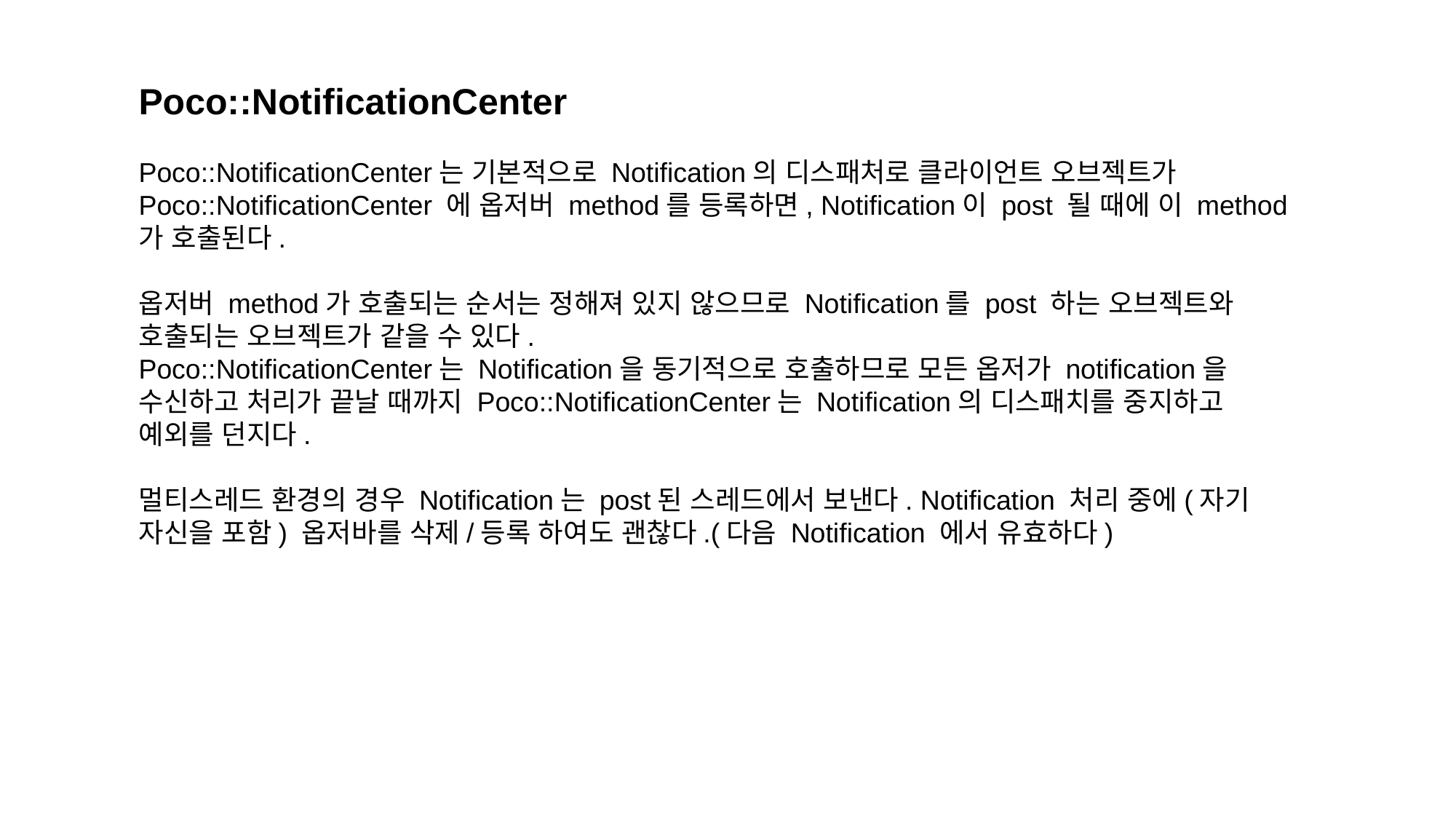

Poco::NotificationCenter

Poco::NotificationCenter는 기본적으로 Notification의 디스패처로 클라이언트 오브젝트가 Poco::NotificationCenter 에 옵저버 method를 등록하면, Notification이 post 될 때에 이 method가 호출된다.

옵저버 method가 호출되는 순서는 정해져 있지 않으므로 Notification를 post 하는 오브젝트와 호출되는 오브젝트가 같을 수 있다.
Poco::NotificationCenter는 Notification을 동기적으로 호출하므로 모든 옵저가 notification을 수신하고 처리가 끝날 때까지 Poco::NotificationCenter는 Notification의 디스패치를 중지하고  예외를 던지다.

멀티스레드 환경의 경우 Notification는 post된 스레드에서 보낸다. Notification 처리 중에(자기 자신을 포함) 옵저바를 삭제/등록 하여도 괜찮다.(다음 Notification 에서 유효하다)